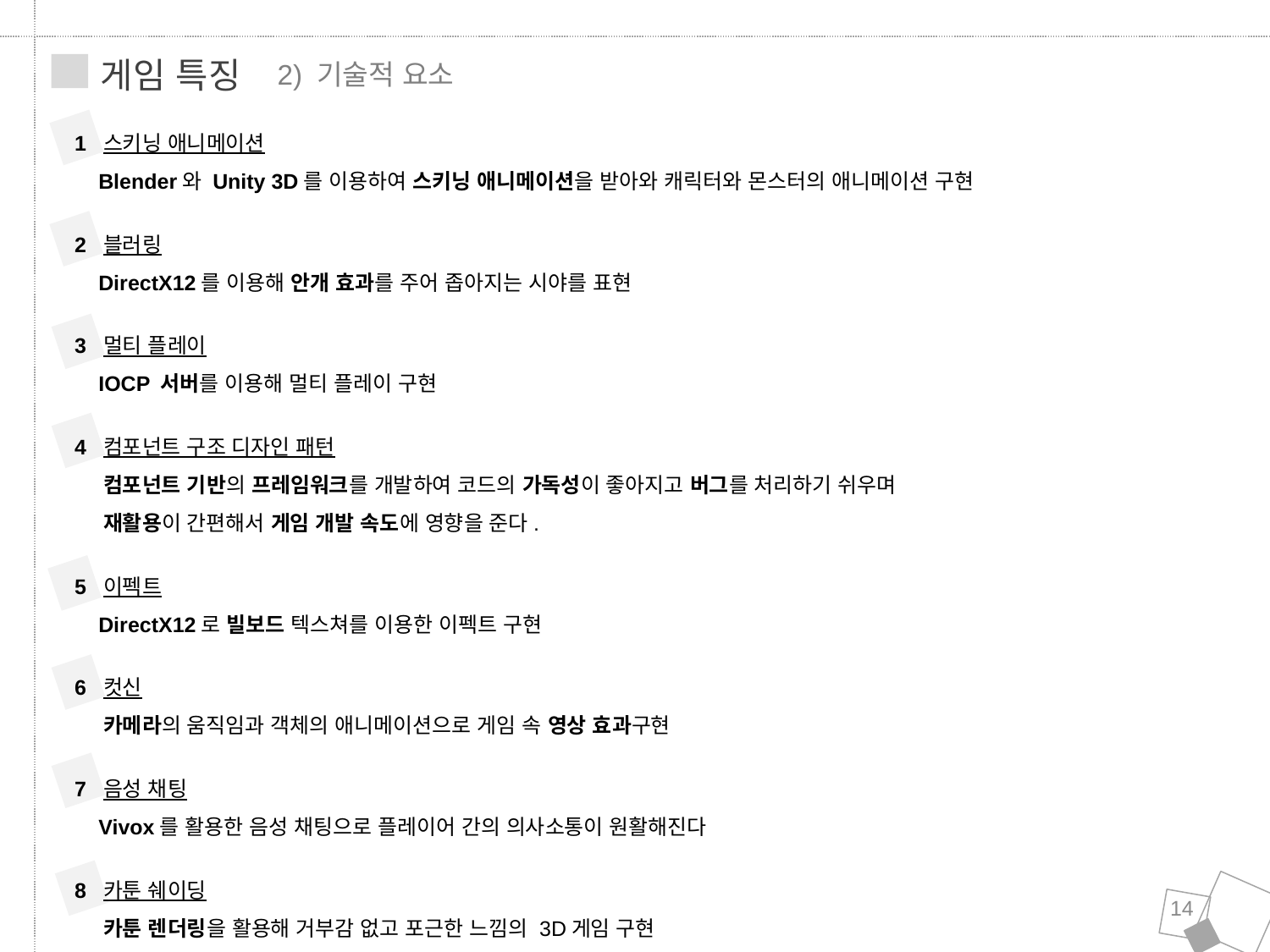

게임 특징
2) 기술적 요소

1  스키닝 애니메이션
    Blender와 Unity 3D를 이용하여 스키닝 애니메이션을 받아와 캐릭터와 몬스터의 애니메이션 구현

2  블러링
    DirectX12를 이용해 안개 효과를 주어 좁아지는 시야를 표현

3  멀티 플레이
    IOCP 서버를 이용해 멀티 플레이 구현

4  컴포넌트 구조 디자인 패턴
    컴포넌트 기반의 프레임워크를 개발하여 코드의 가독성이 좋아지고 버그를 처리하기 쉬우며
    재활용이 간편해서 게임 개발 속도에 영향을 준다.

5  이펙트
    DirectX12로 빌보드 텍스쳐를 이용한 이펙트 구현

6  컷신
    카메라의 움직임과 객체의 애니메이션으로 게임 속 영상 효과구현

7  음성 채팅
    Vivox를 활용한 음성 채팅으로 플레이어 간의 의사소통이 원활해진다

8  카툰 쉐이딩
    카툰 렌더링을 활용해 거부감 없고 포근한 느낌의 3D게임 구현

14